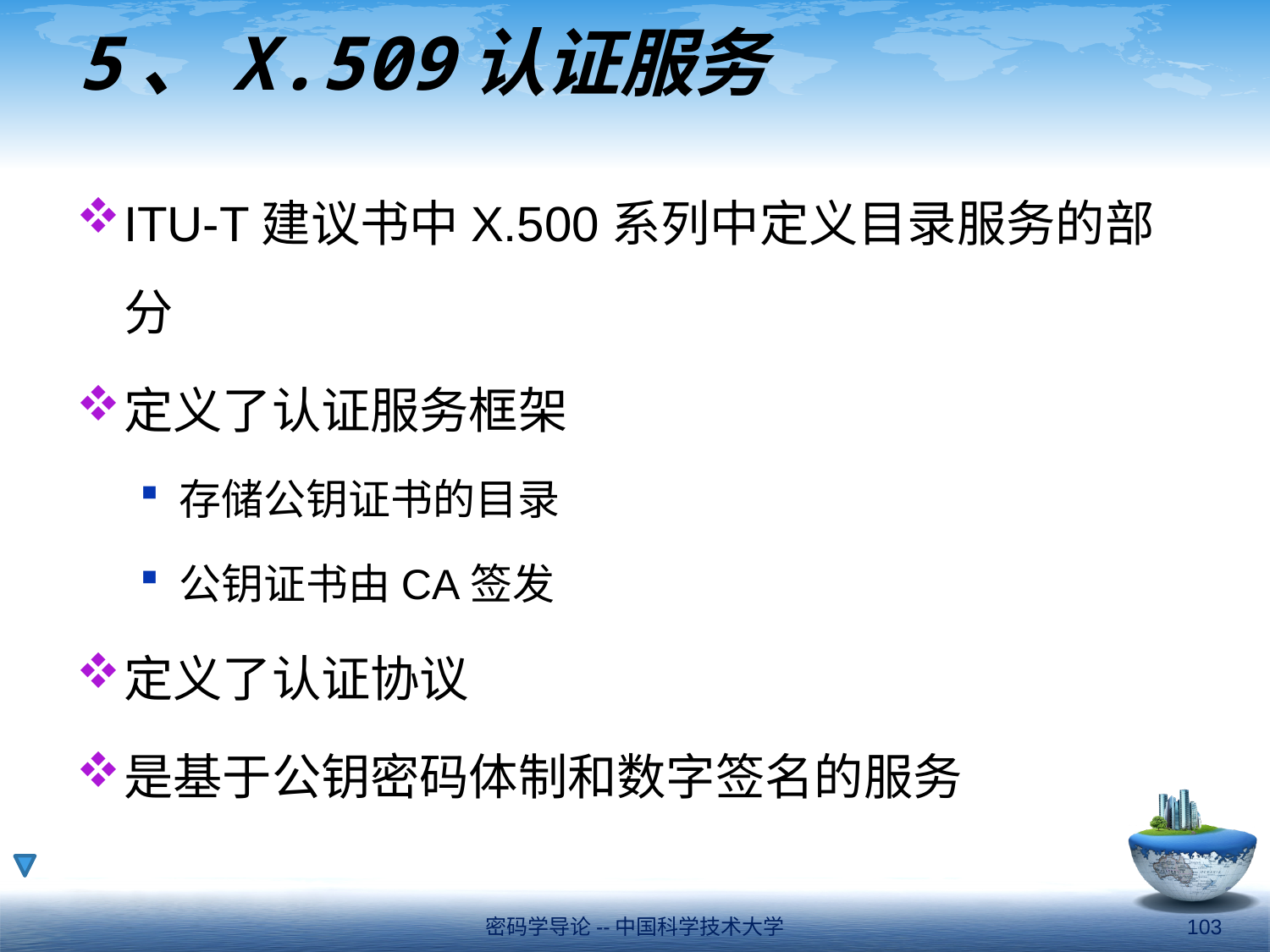

# 5、X.509认证服务
ITU-T建议书中X.500系列中定义目录服务的部分
定义了认证服务框架
存储公钥证书的目录
公钥证书由CA签发
定义了认证协议
是基于公钥密码体制和数字签名的服务

密码学导论--中国科学技术大学
103